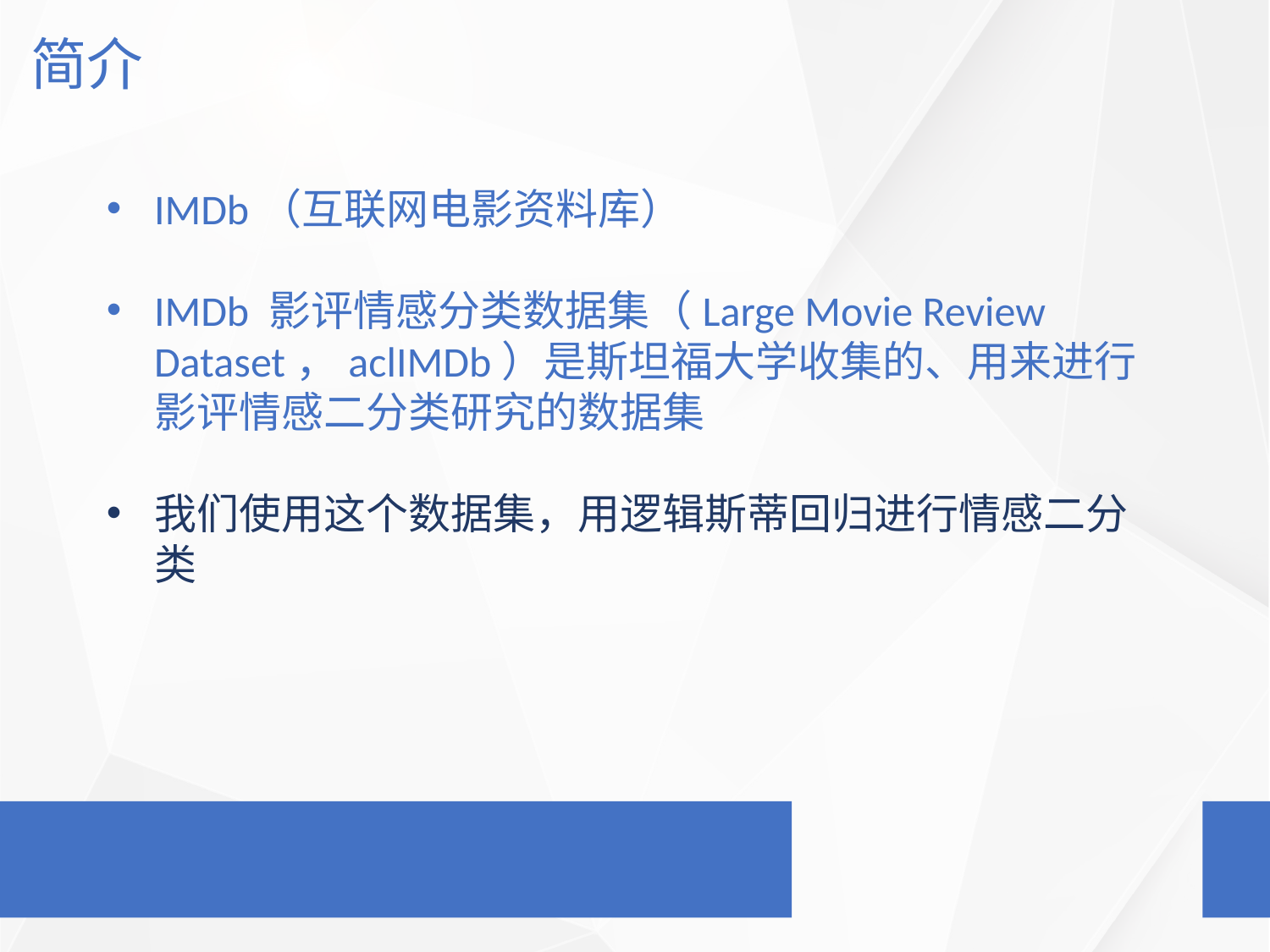

简介
IMDb（互联网电影资料库）

IMDb 影评情感分类数据集（Large Movie Review Dataset，aclIMDb）是斯坦福大学收集的、用来进行影评情感二分类研究的数据集

我们使用这个数据集，用逻辑斯蒂回归进行情感二分类